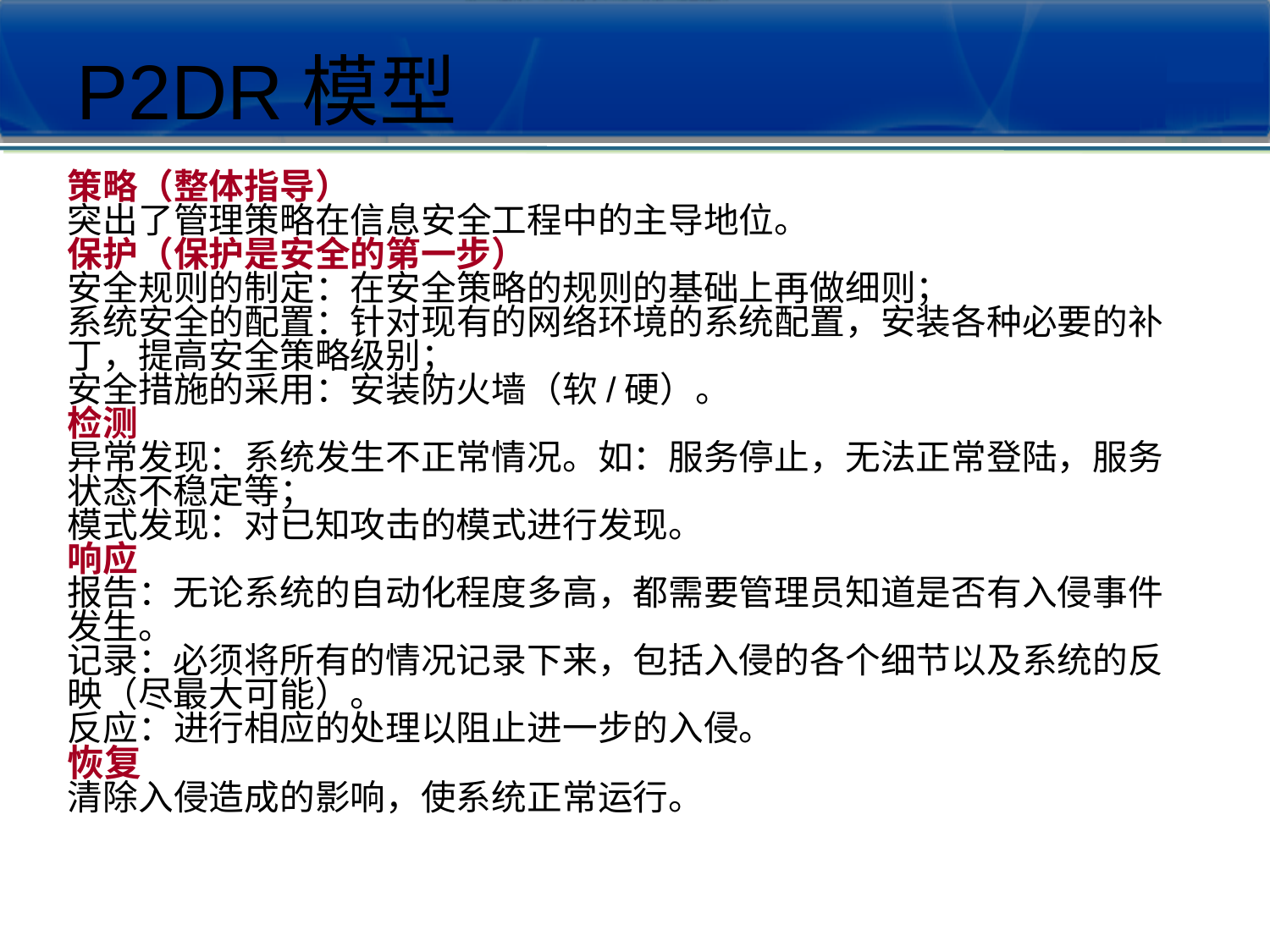

P2DR模型
策略（整体指导）
突出了管理策略在信息安全工程中的主导地位。
保护（保护是安全的第一步）
安全规则的制定：在安全策略的规则的基础上再做细则；
系统安全的配置：针对现有的网络环境的系统配置，安装各种必要的补丁，提高安全策略级别；
安全措施的采用：安装防火墙（软/硬）。
检测
异常发现：系统发生不正常情况。如：服务停止，无法正常登陆，服务状态不稳定等；
模式发现：对已知攻击的模式进行发现。
响应
报告：无论系统的自动化程度多高，都需要管理员知道是否有入侵事件发生。
记录：必须将所有的情况记录下来，包括入侵的各个细节以及系统的反映（尽最大可能）。
反应：进行相应的处理以阻止进一步的入侵。
恢复
清除入侵造成的影响，使系统正常运行。